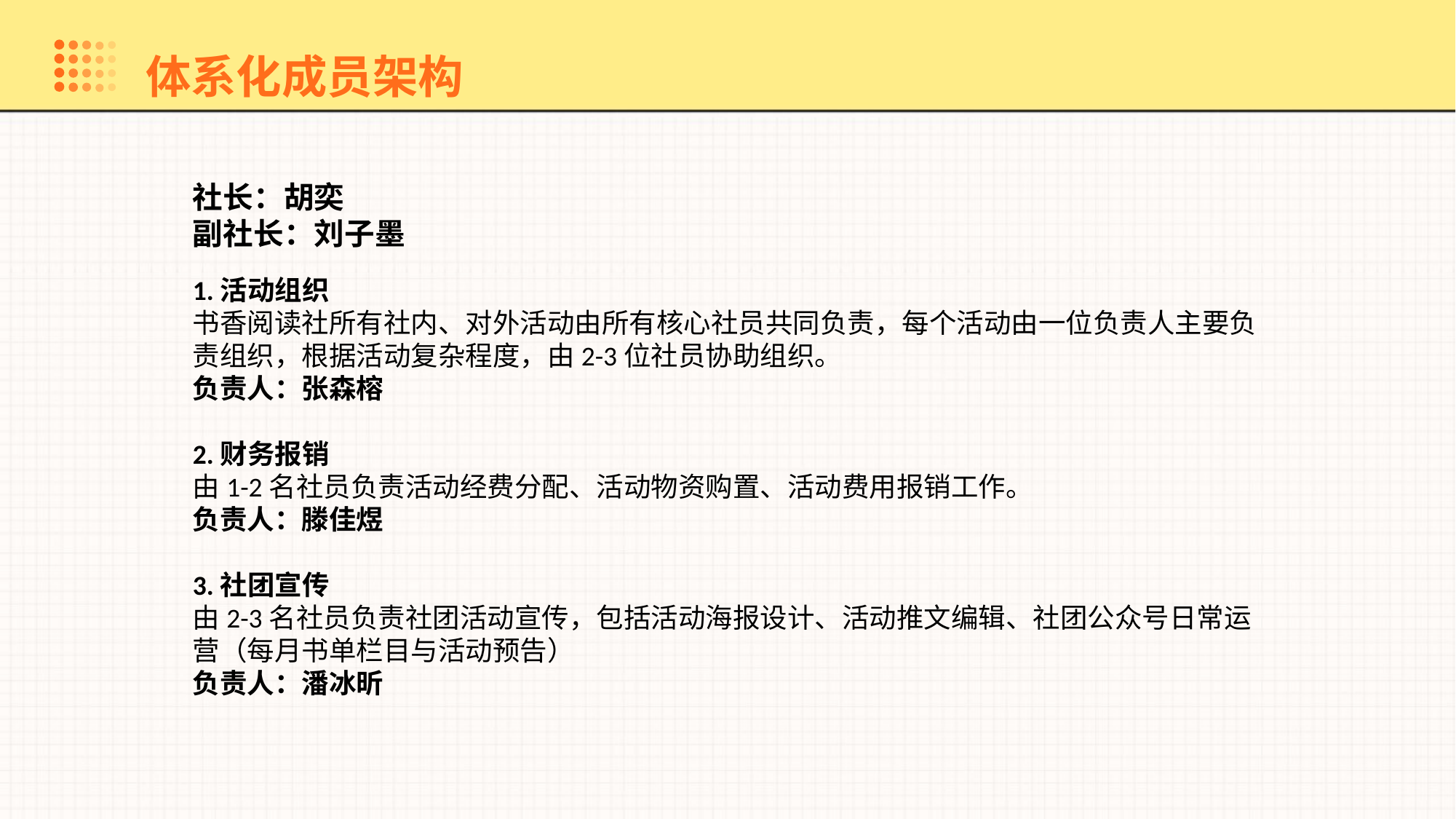

体系化成员架构

社长：胡奕
副社长：刘子墨
1.活动组织
书香阅读社所有社内、对外活动由所有核心社员共同负责，每个活动由一位负责人主要负责组织，根据活动复杂程度，由2-3位社员协助组织。
负责人：张森榕

2.财务报销
由1-2名社员负责活动经费分配、活动物资购置、活动费用报销工作。
负责人：滕佳煜

3.社团宣传
由2-3名社员负责社团活动宣传，包括活动海报设计、活动推文编辑、社团公众号日常运营（每月书单栏目与活动预告）
负责人：潘冰昕